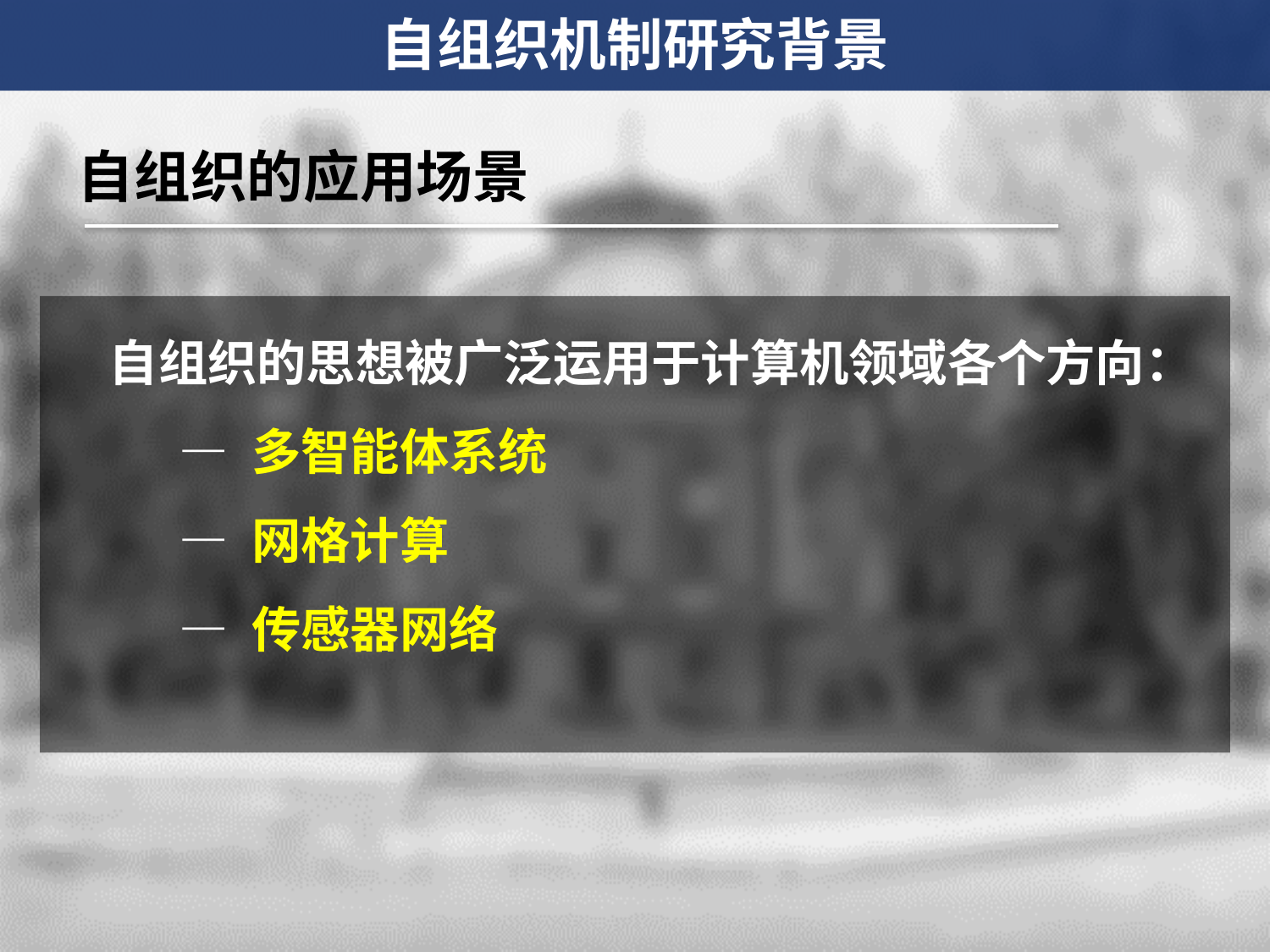

自组织机制研究背景
自组织的应用场景
    自组织的思想被广泛运用于计算机领域各个方向：
	— 多智能体系统
	— 网格计算
	— 传感器网络